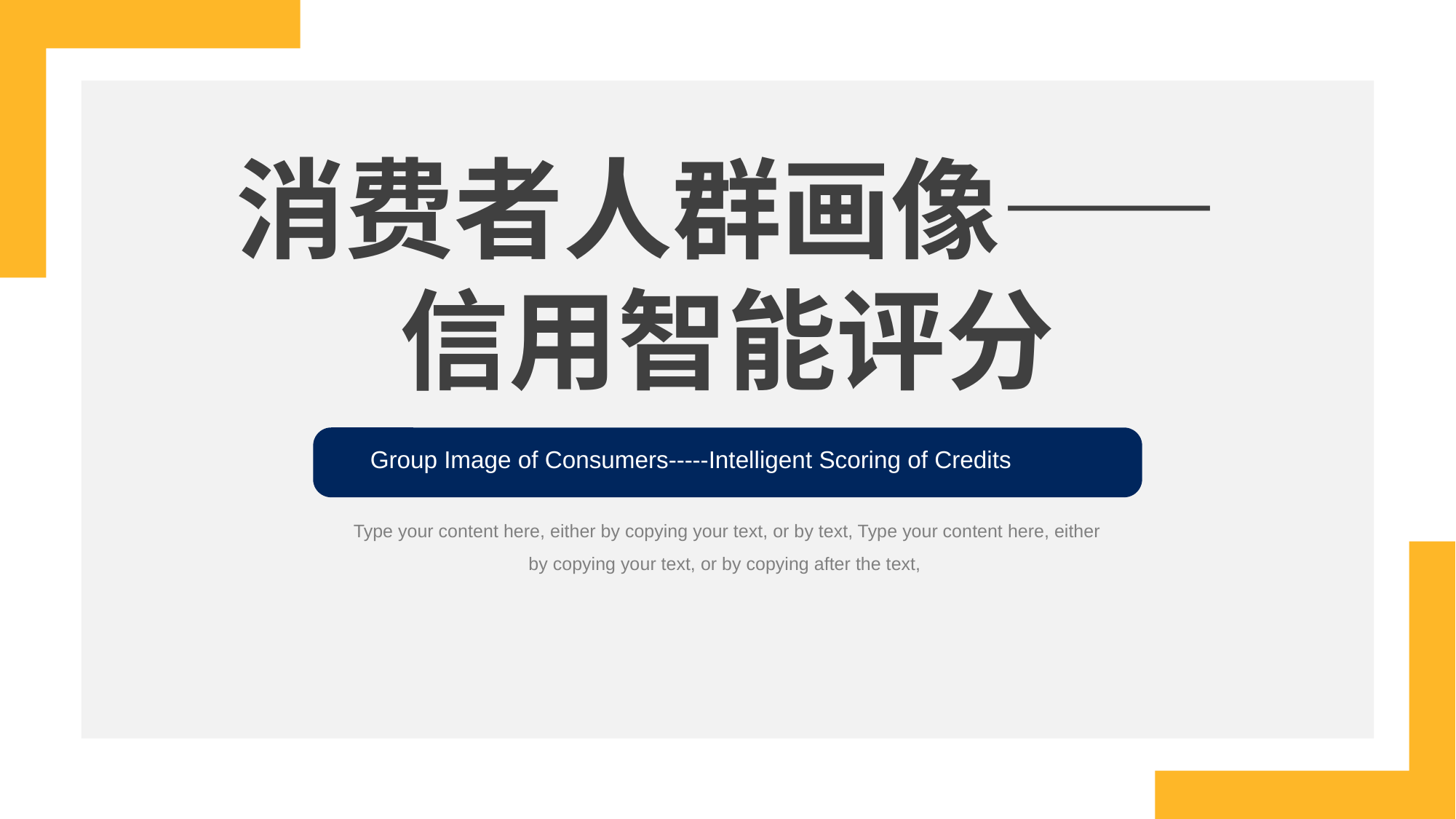

消费者人群画像——信用智能评分

Group Image of Consumers-----Intelligent Scoring of Credits

Type your content here, either by copying your text, or by text, Type your content here, either by copying your text, or by copying after the text,